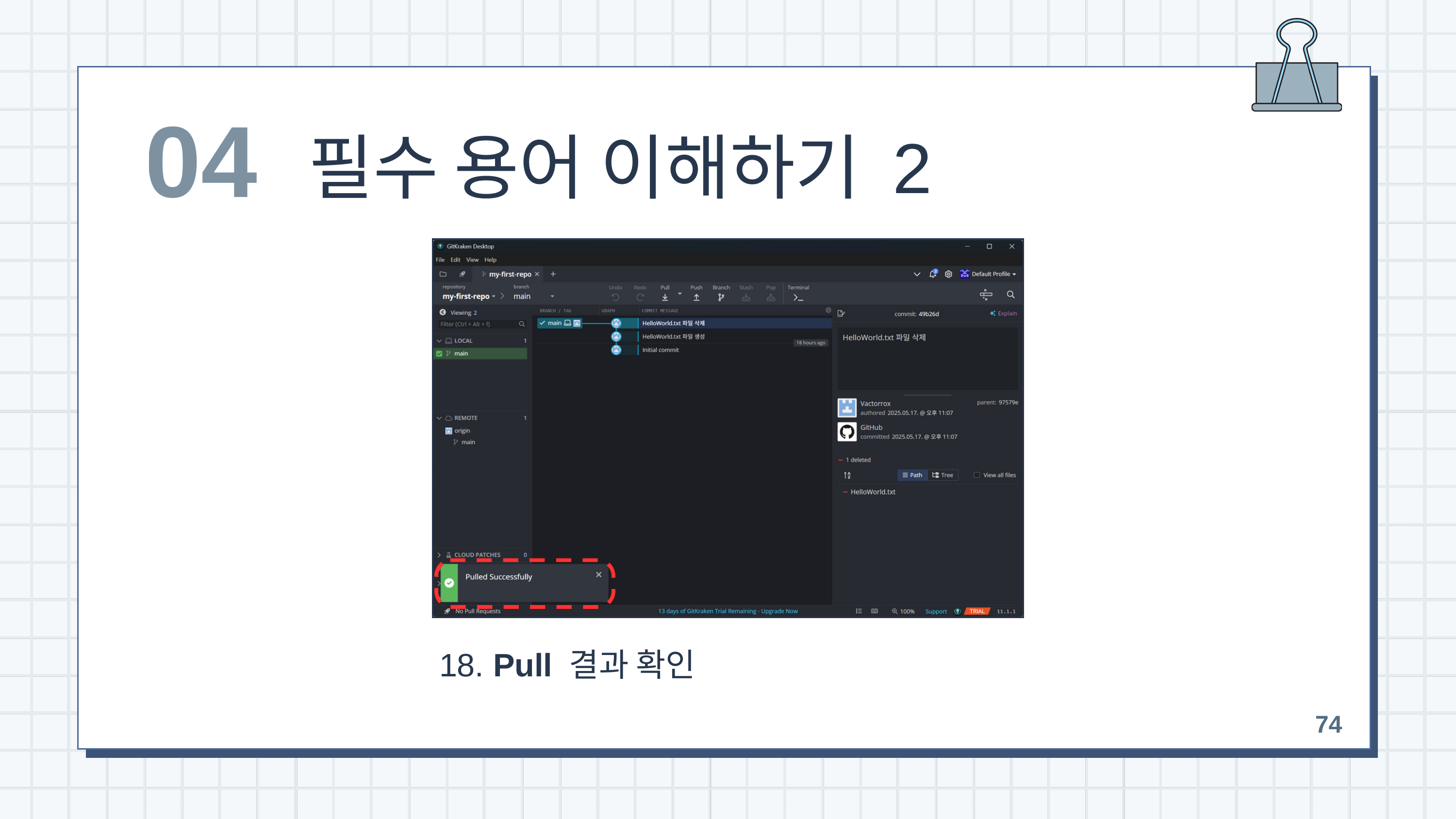

04
필수 용어 이해하기 2

   18. Pull 결과 확인
74